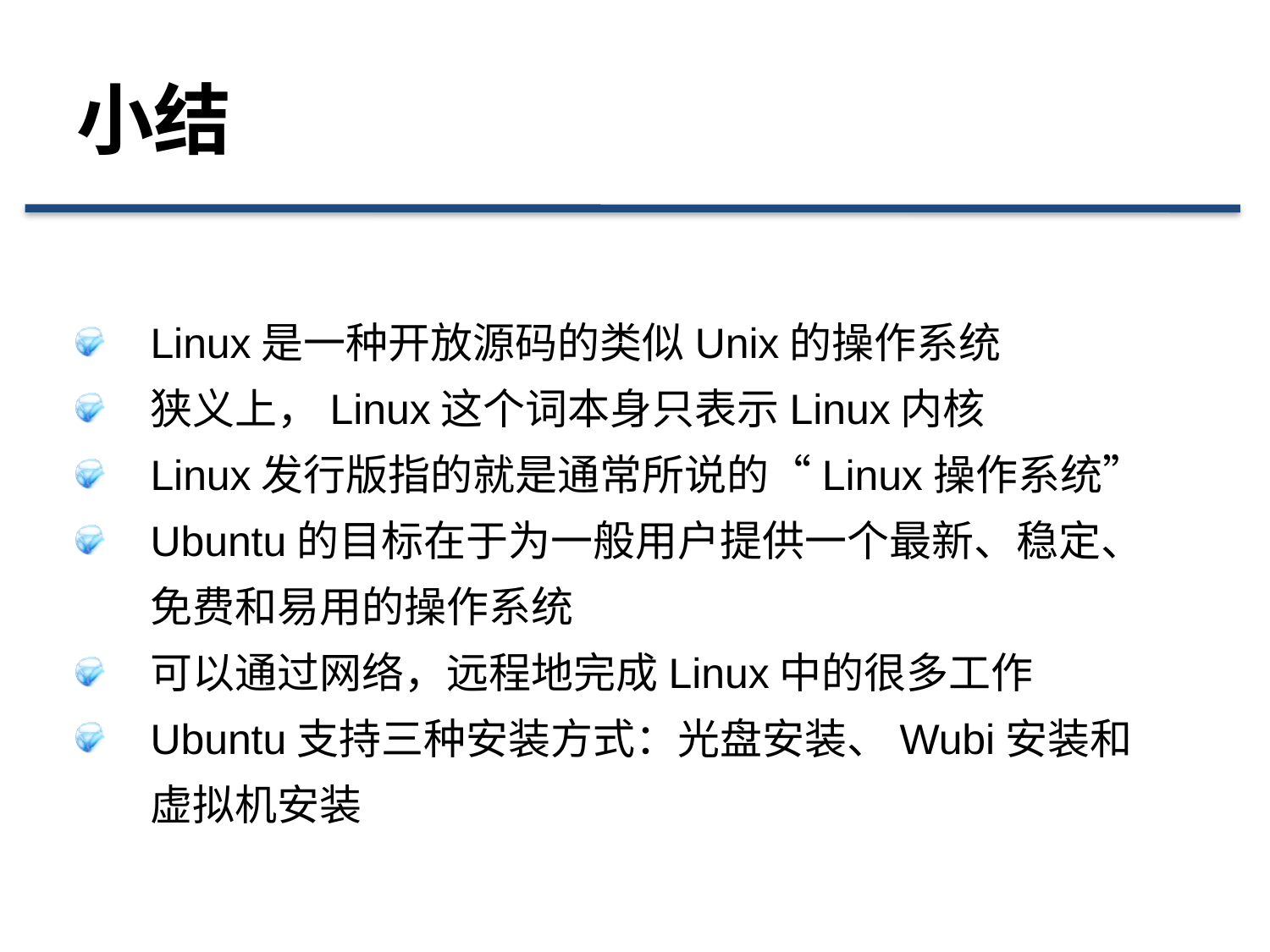

# 小结
Linux是一种开放源码的类似Unix的操作系统
狭义上，Linux这个词本身只表示Linux内核
Linux发行版指的就是通常所说的“Linux操作系统”
Ubuntu的目标在于为一般用户提供一个最新、稳定、免费和易用的操作系统
可以通过网络，远程地完成Linux中的很多工作
Ubuntu支持三种安装方式：光盘安装、Wubi安装和虚拟机安装